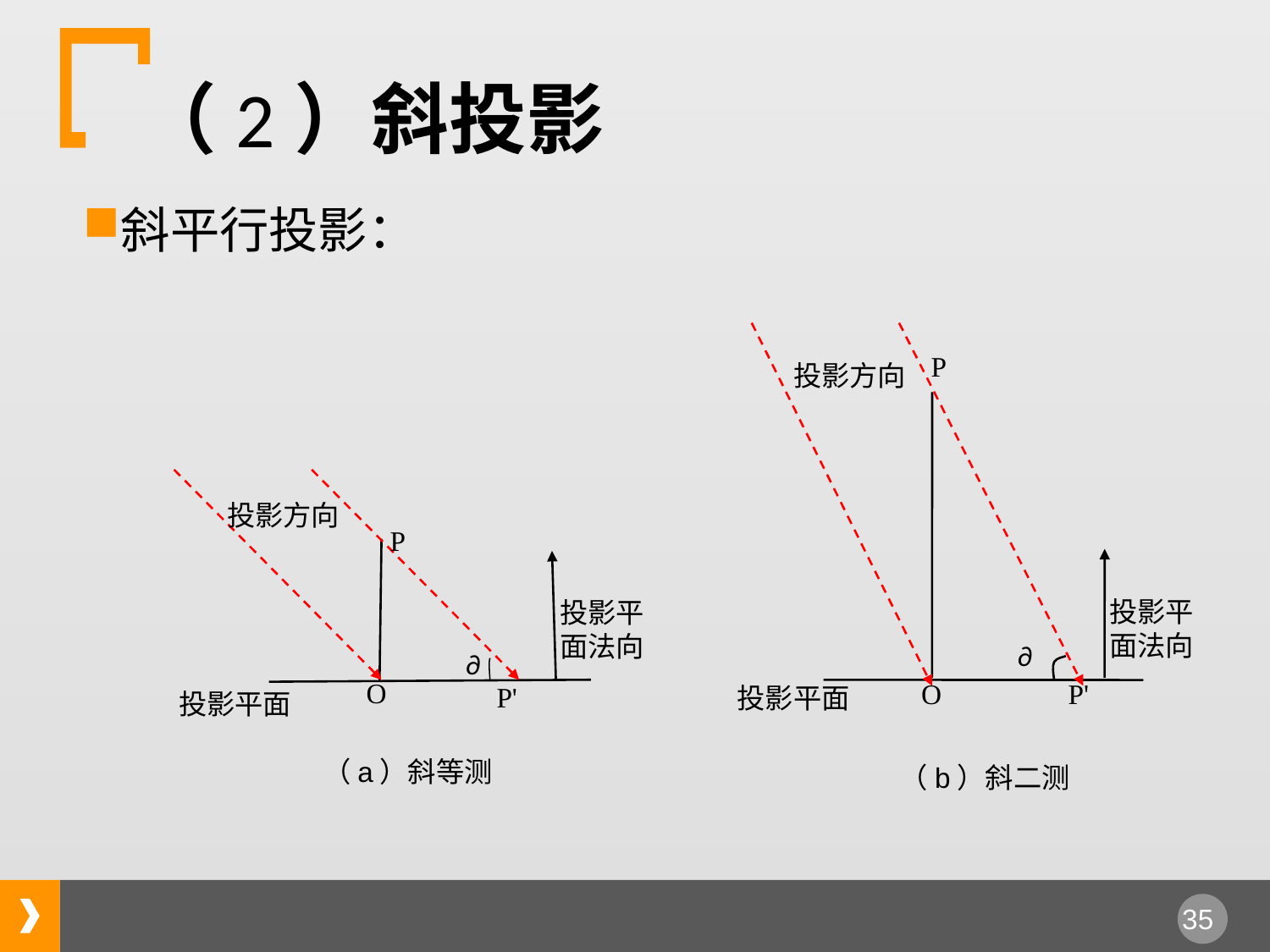

# （2）斜投影
斜平行投影：

P
投影方向
投影平面法向
∂
P'
O
投影平面

投影方向
P
投影平面法向
∂
O
P'
投影平面
（a）斜等测
（b）斜二测